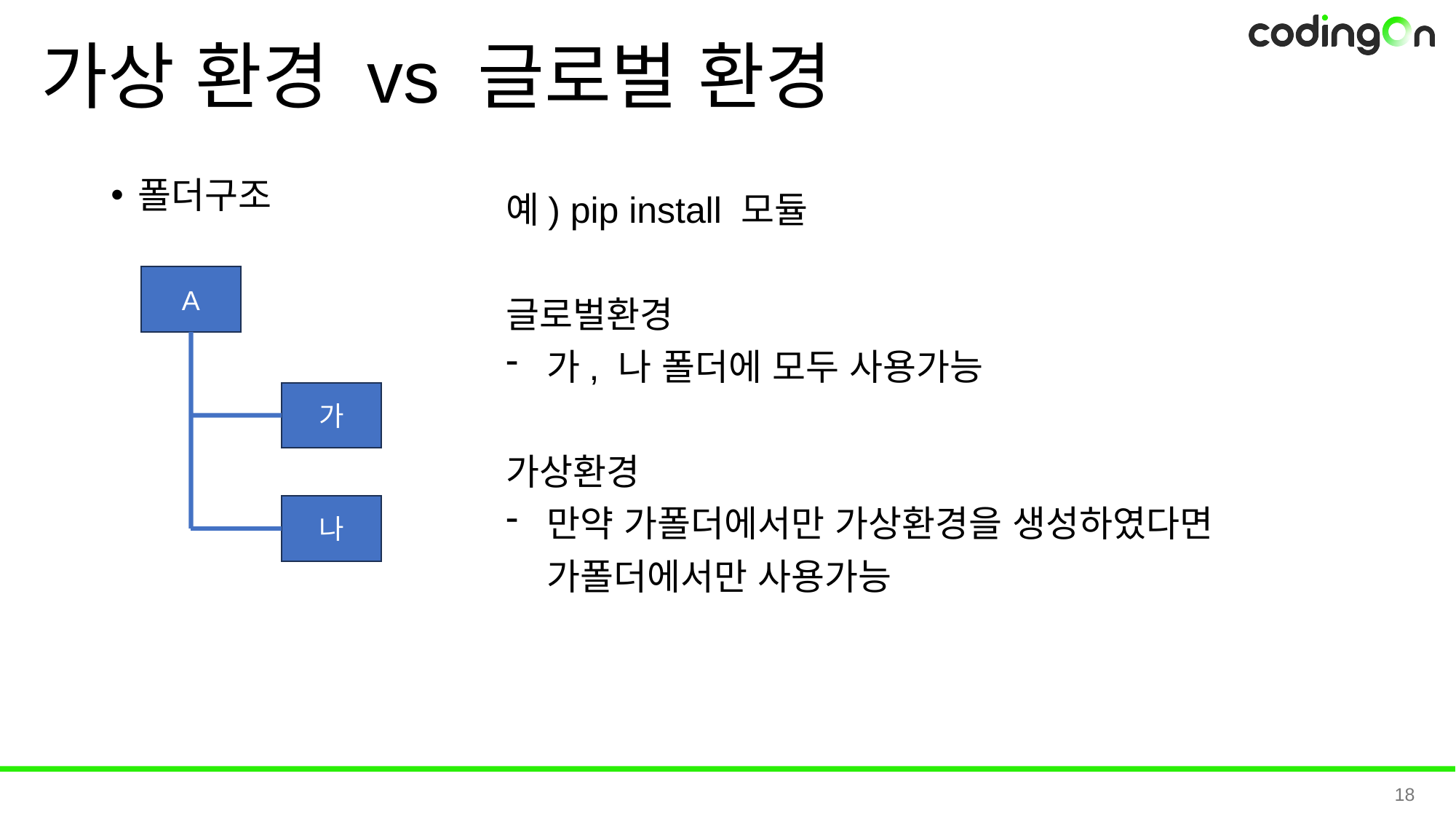

# 가상 환경 vs 글로벌 환경
폴더구조

예) pip install 모듈

글로벌환경
가, 나 폴더에 모두 사용가능

가상환경
만약 가폴더에서만 가상환경을 생성하였다면
가폴더에서만 사용가능
A
가
나
18